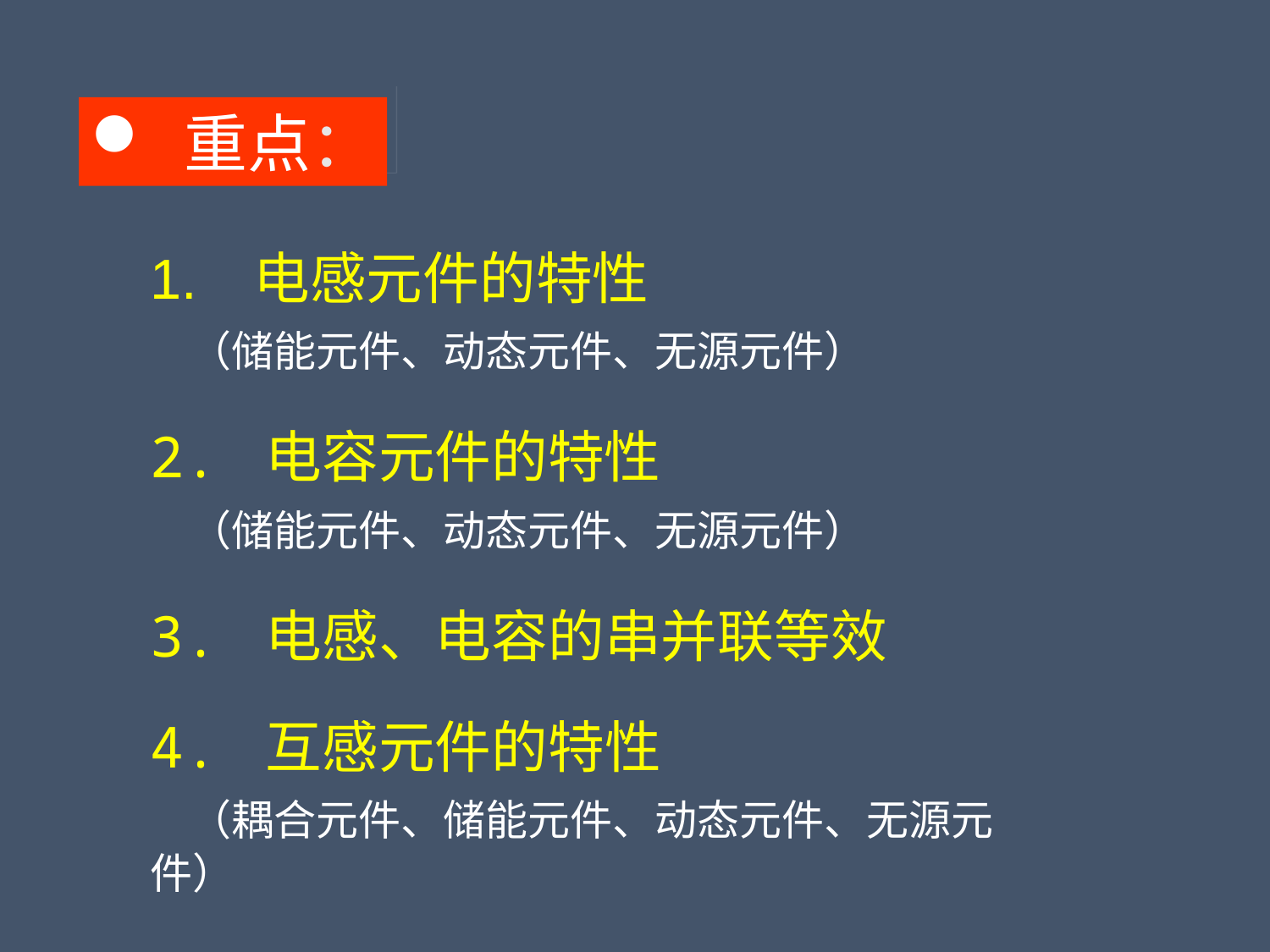

重点：
电感元件的特性
  （储能元件、动态元件、无源元件）
2. 电容元件的特性
  （储能元件、动态元件、无源元件）
3. 电感、电容的串并联等效
4. 互感元件的特性
  （耦合元件、储能元件、动态元件、无源元件）